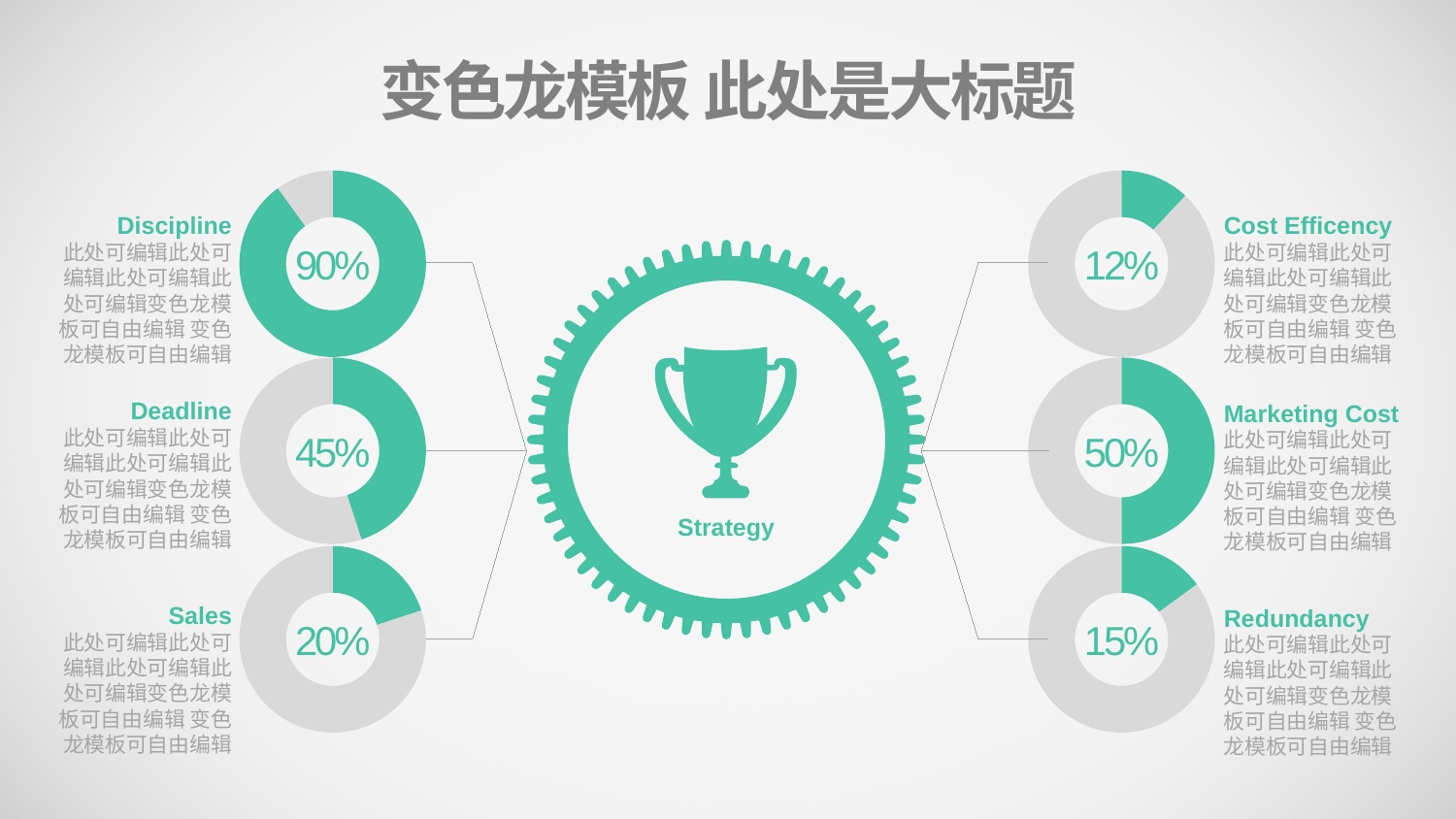

变色龙模板 此处是大标题

### Chart

| Category | Sales |
|---|---|
| 1st Qtr | 9.0 |
| 2nd Qtr | 1.0 |

### Chart

| Category | Sales |
|---|---|
| 1st Qtr | 12.0 |
| 2nd Qtr | 88.0 |
Discipline
此处可编辑此处可编辑此处可编辑此处可编辑变色龙模板可自由编辑 变色龙模板可自由编辑
Cost Efficency
此处可编辑此处可编辑此处可编辑此处可编辑变色龙模板可自由编辑 变色龙模板可自由编辑
90%
12%

### Chart

| Category | Sales |
|---|---|
| 1st Qtr | 45.0 |
| 2nd Qtr | 55.0 |

### Chart

| Category | Sales |
|---|---|
| 1st Qtr | 5.0 |
| 2nd Qtr | 5.0 |
Deadline
此处可编辑此处可编辑此处可编辑此处可编辑变色龙模板可自由编辑 变色龙模板可自由编辑
Marketing Cost
此处可编辑此处可编辑此处可编辑此处可编辑变色龙模板可自由编辑 变色龙模板可自由编辑
45%
50%
Strategy

### Chart

| Category | Sales |
|---|---|
| 1st Qtr | 2.0 |
| 2nd Qtr | 8.0 |

### Chart

| Category | Sales |
|---|---|
| 1st Qtr | 15.0 |
| 2nd Qtr | 85.0 |
Sales
此处可编辑此处可编辑此处可编辑此处可编辑变色龙模板可自由编辑 变色龙模板可自由编辑
Redundancy
此处可编辑此处可编辑此处可编辑此处可编辑变色龙模板可自由编辑 变色龙模板可自由编辑
20%
15%